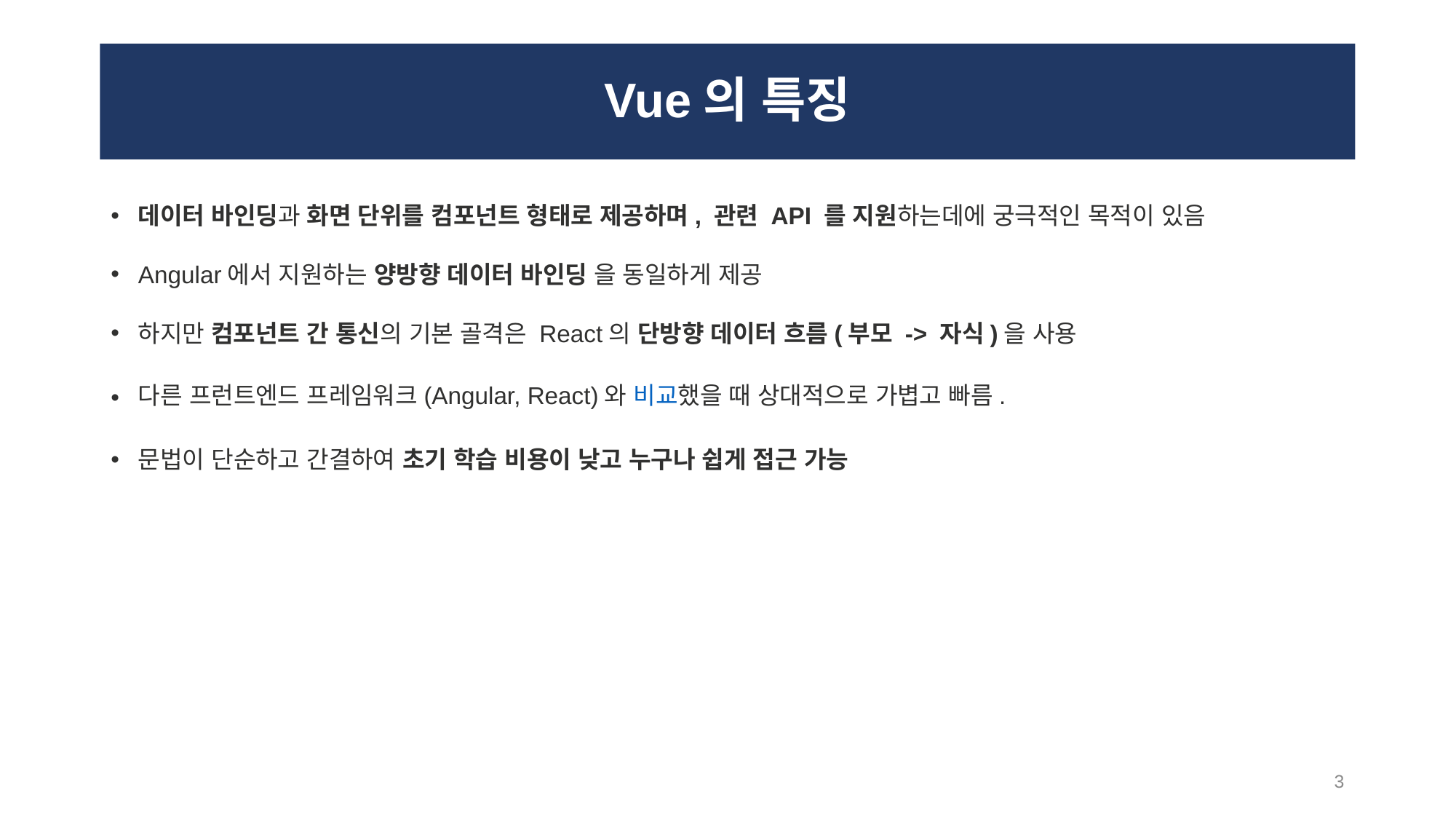

# Vue의 특징
데이터 바인딩과 화면 단위를 컴포넌트 형태로 제공하며, 관련 API 를 지원하는데에 궁극적인 목적이 있음
Angular에서 지원하는 양방향 데이터 바인딩 을 동일하게 제공
하지만 컴포넌트 간 통신의 기본 골격은 React의 단방향 데이터 흐름(부모 -> 자식)을 사용
다른 프런트엔드 프레임워크(Angular, React)와 비교했을 때 상대적으로 가볍고 빠름.
문법이 단순하고 간결하여 초기 학습 비용이 낮고 누구나 쉽게 접근 가능

3